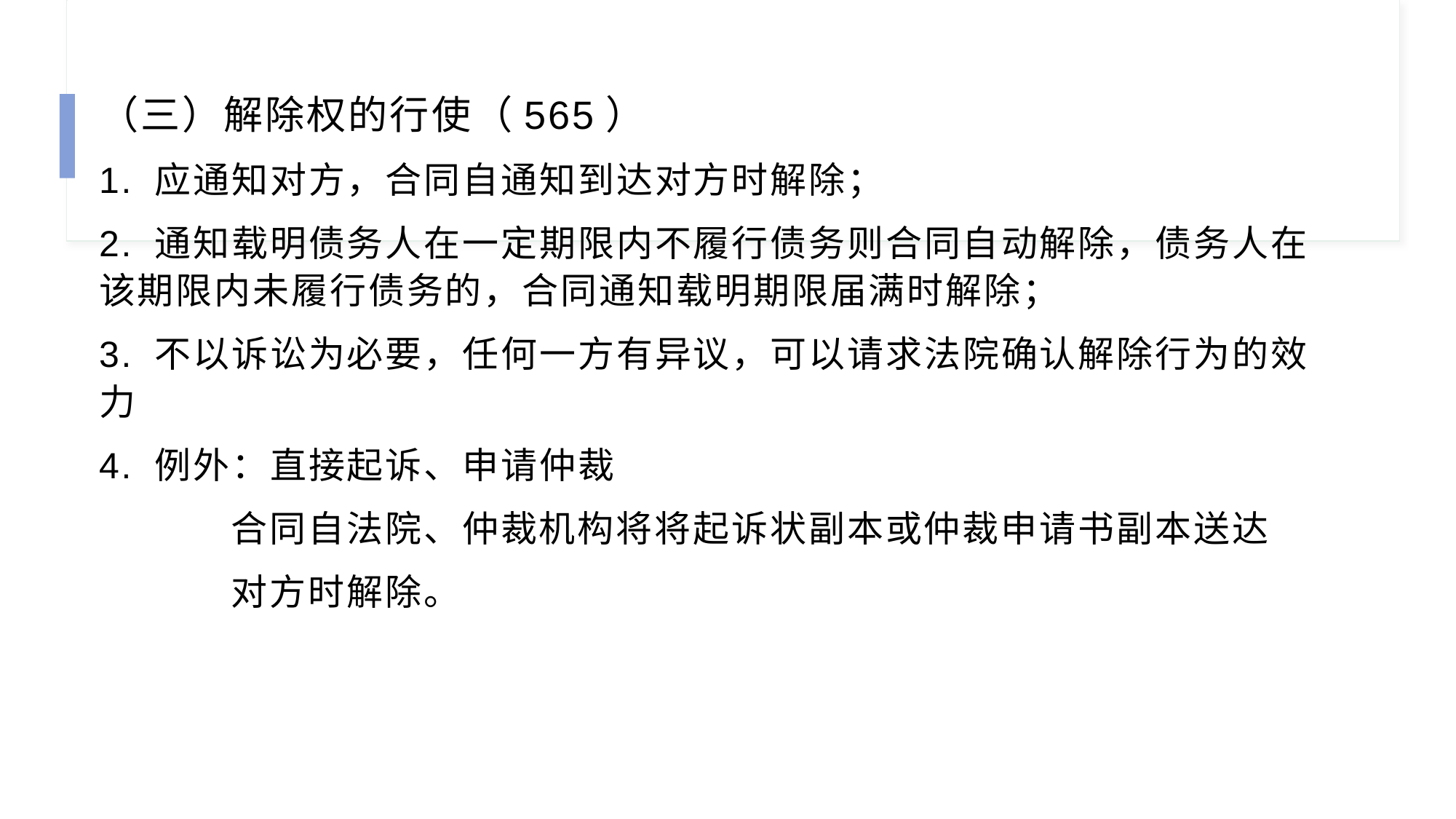

（三）解除权的行使（565）
1. 应通知对方，合同自通知到达对方时解除；
2. 通知载明债务人在一定期限内不履行债务则合同自动解除，债务人在该期限内未履行债务的，合同通知载明期限届满时解除；
3. 不以诉讼为必要，任何一方有异议，可以请求法院确认解除行为的效力
4. 例外：直接起诉、申请仲裁
            合同自法院、仲裁机构将将起诉状副本或仲裁申请书副本送达
            对方时解除。